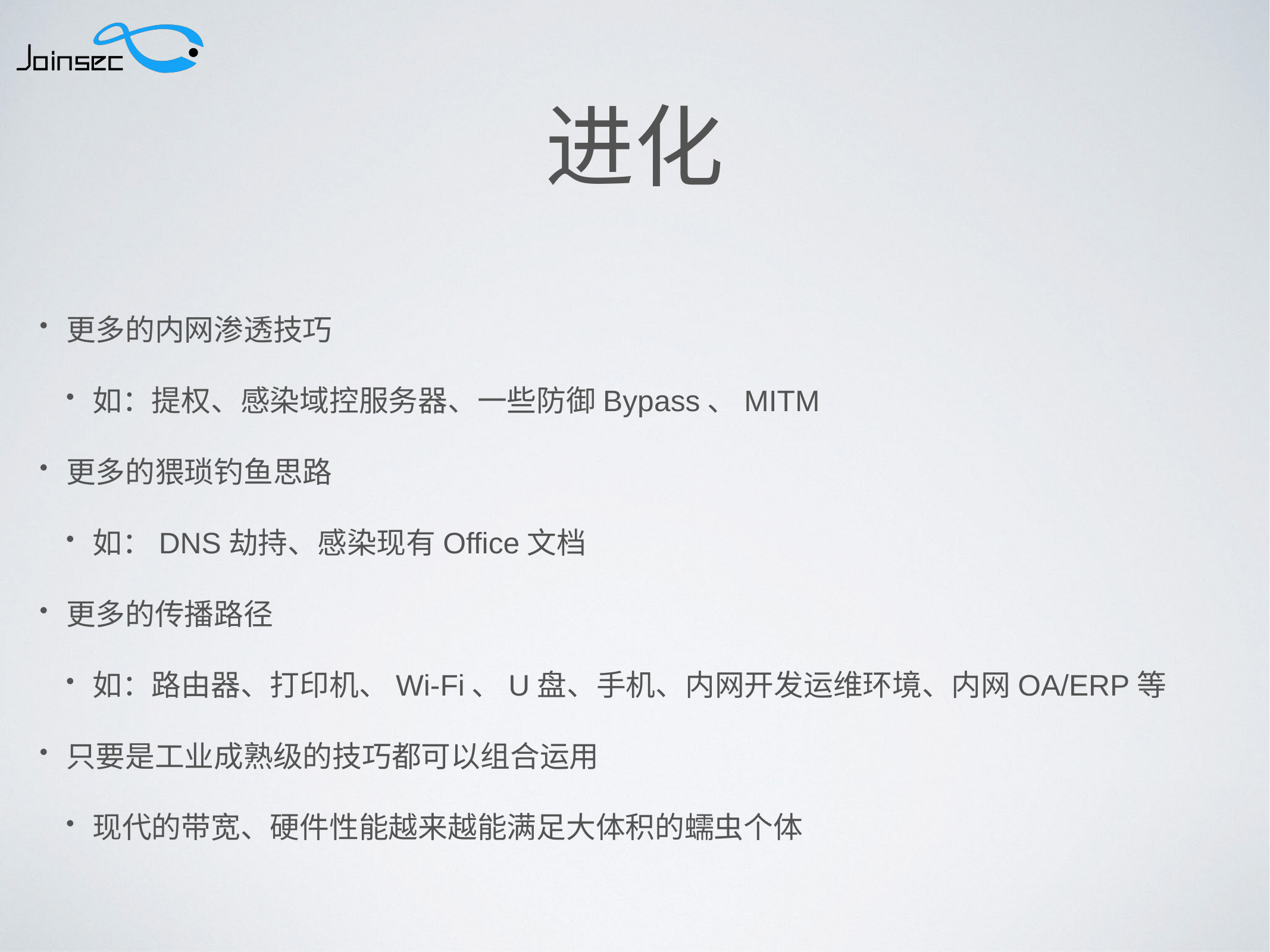

# 进化
更多的内网渗透技巧
如：提权、感染域控服务器、一些防御Bypass、MITM
更多的猥琐钓鱼思路
如：DNS劫持、感染现有Office文档
更多的传播路径
如：路由器、打印机、Wi-Fi、U盘、手机、内网开发运维环境、内网OA/ERP等
只要是工业成熟级的技巧都可以组合运用
现代的带宽、硬件性能越来越能满足大体积的蠕虫个体